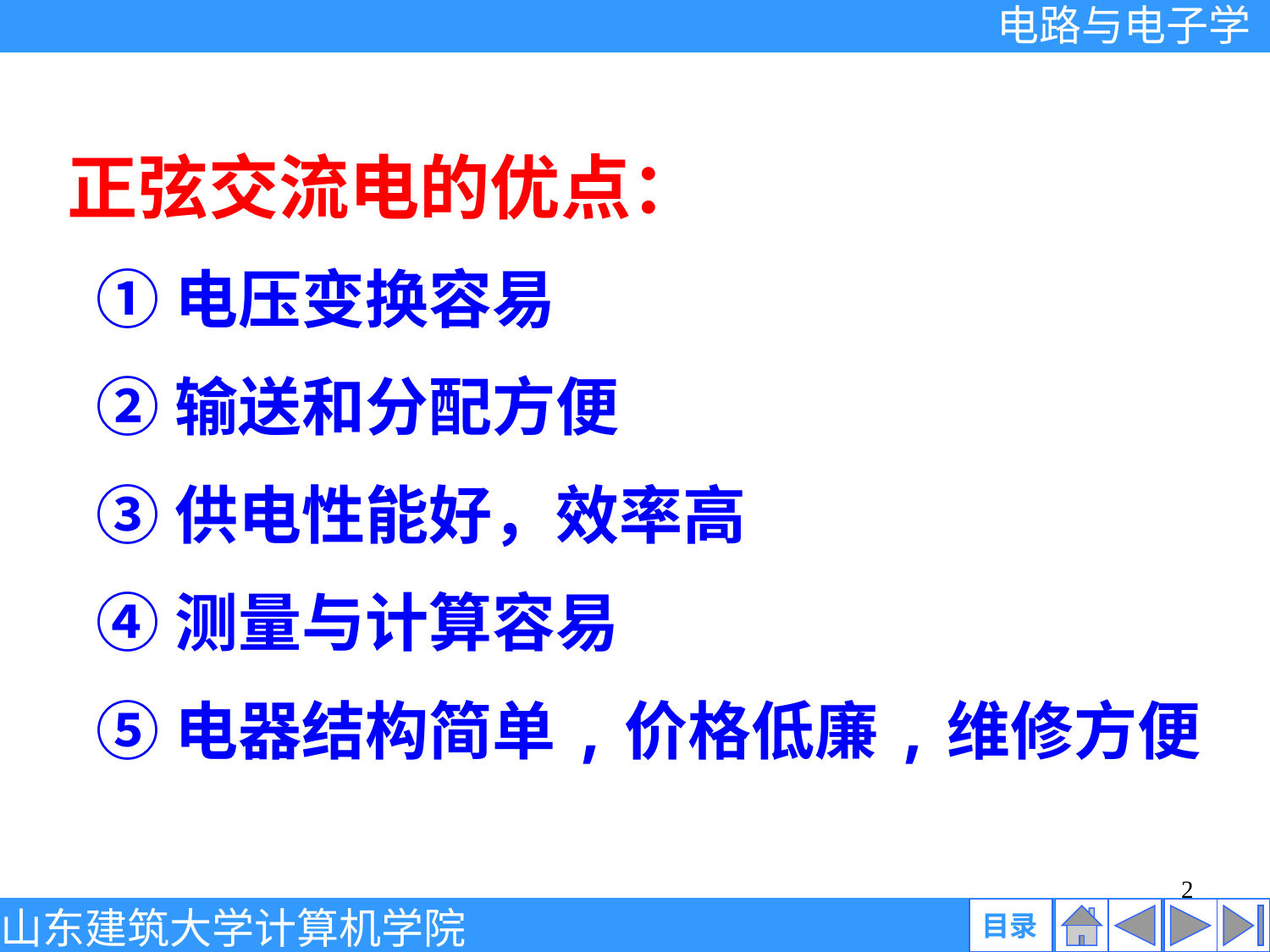

正弦交流电的优点：
  ①电压变换容易
  ②输送和分配方便
  ③供电性能好，效率高
  ④测量与计算容易
  ⑤电器结构简单,价格低廉,维修方便
2